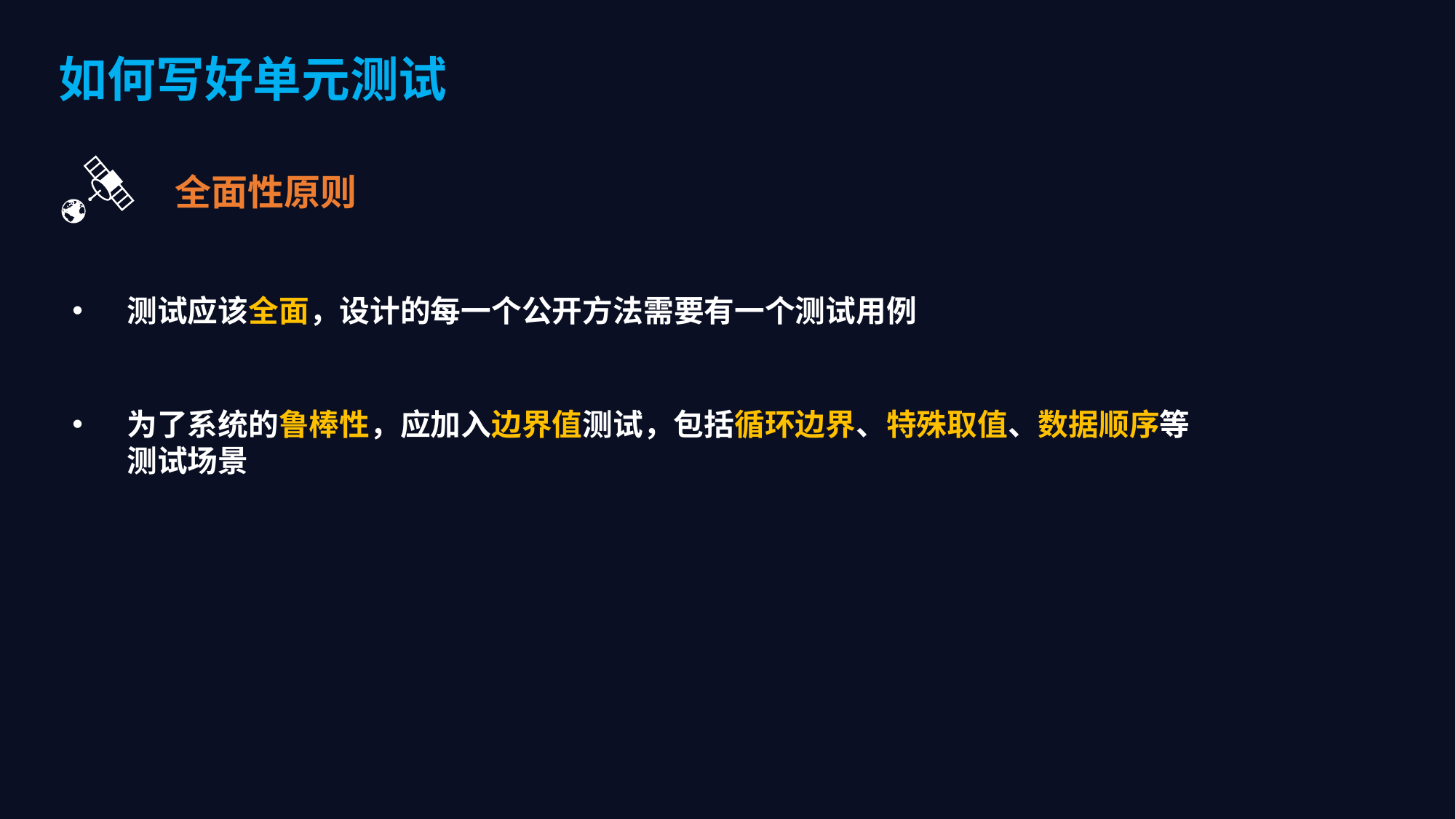

如何写好单元测试

全面性原则
测试应该全面，设计的每一个公开方法需要有一个测试用例
为了系统的鲁棒性，应加入边界值测试，包括循环边界、特殊取值、数据顺序等测试场景